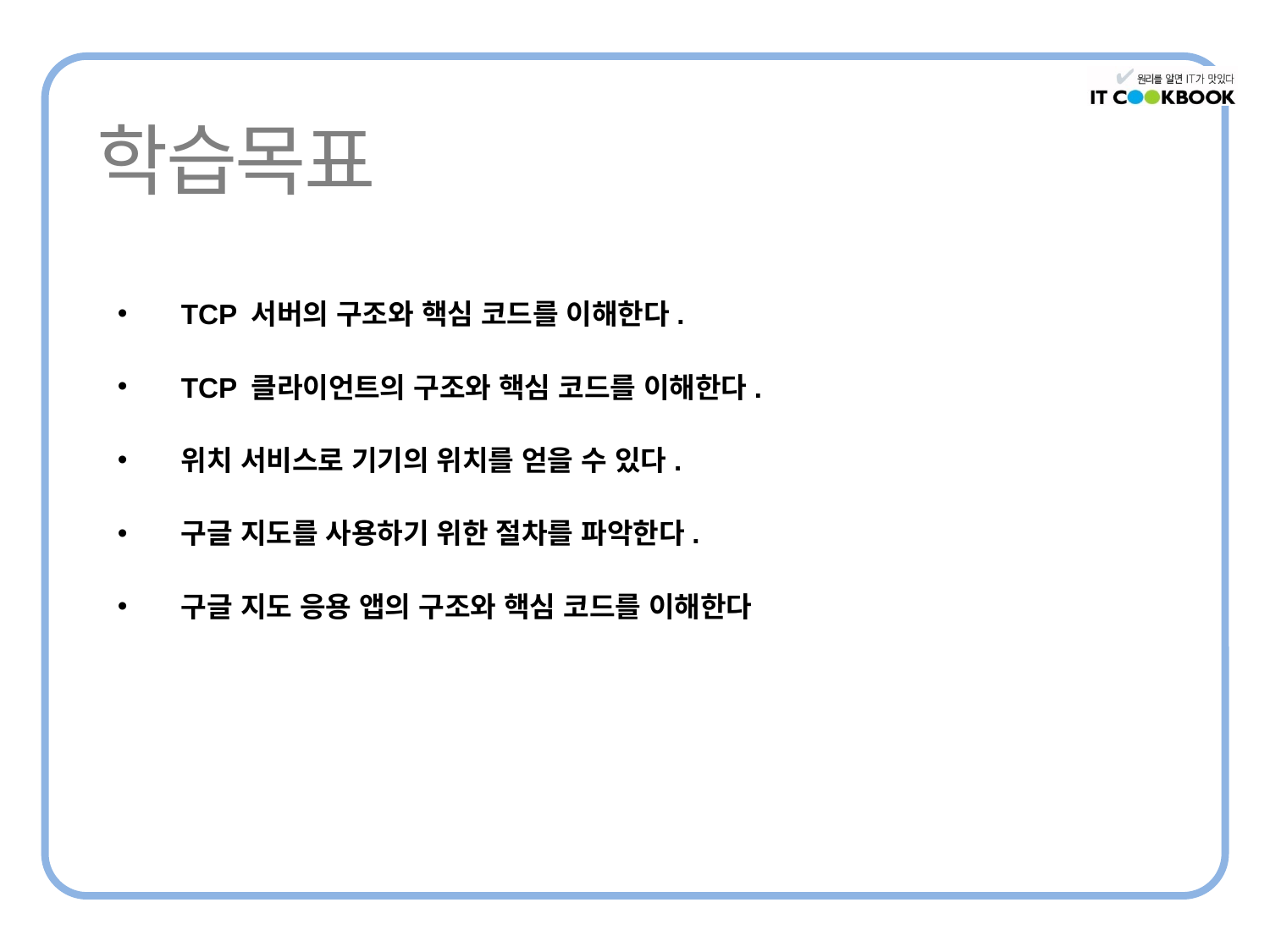

TCP 서버의 구조와 핵심 코드를 이해한다.
TCP 클라이언트의 구조와 핵심 코드를 이해한다.
위치 서비스로 기기의 위치를 얻을 수 있다.
구글 지도를 사용하기 위한 절차를 파악한다.
구글 지도 응용 앱의 구조와 핵심 코드를 이해한다